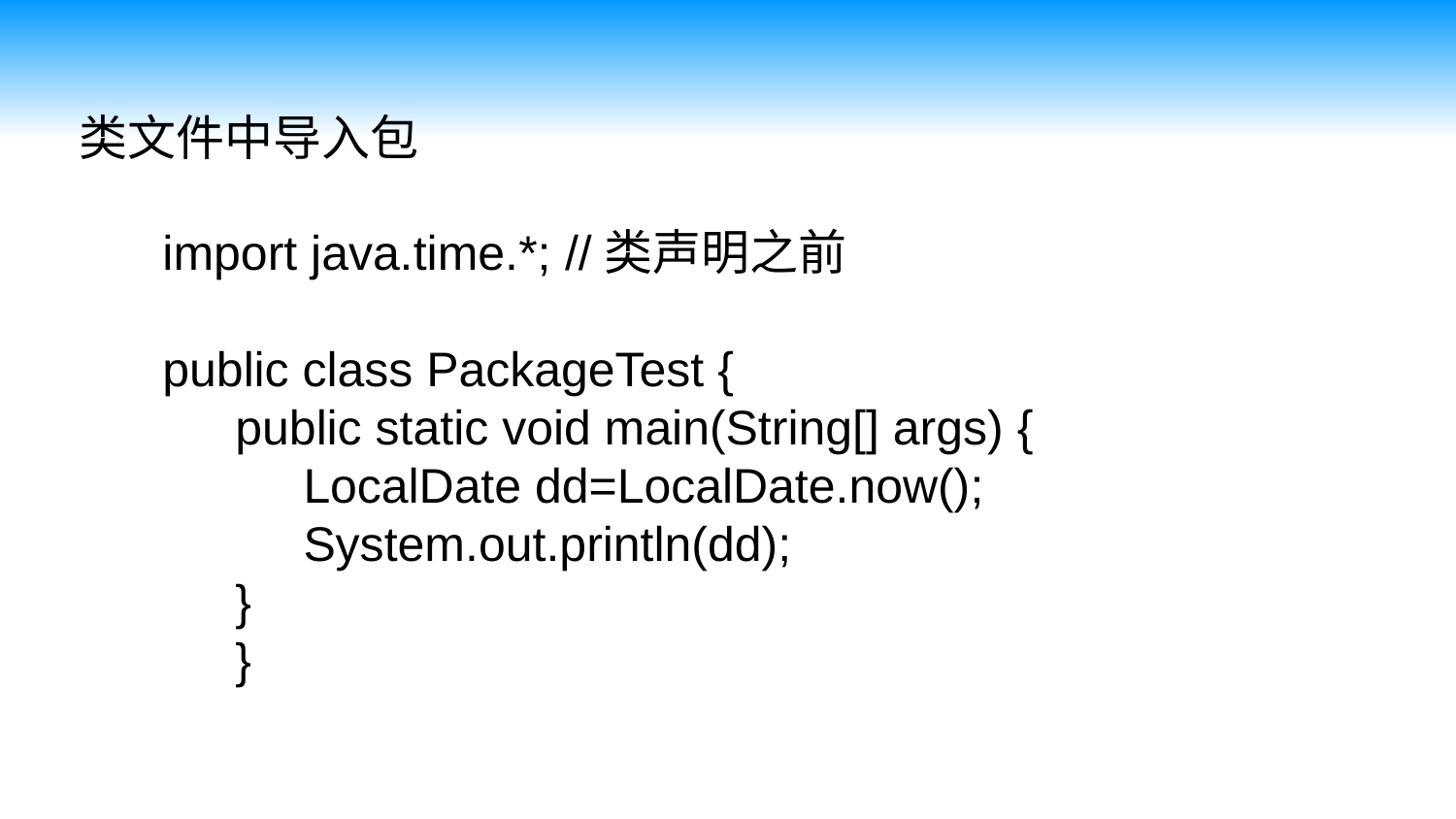

类文件中导入包
import java.time.*; //类声明之前

public class PackageTest {
public static void main(String[] args) {
     LocalDate dd=LocalDate.now();
     System.out.println(dd);
}
}